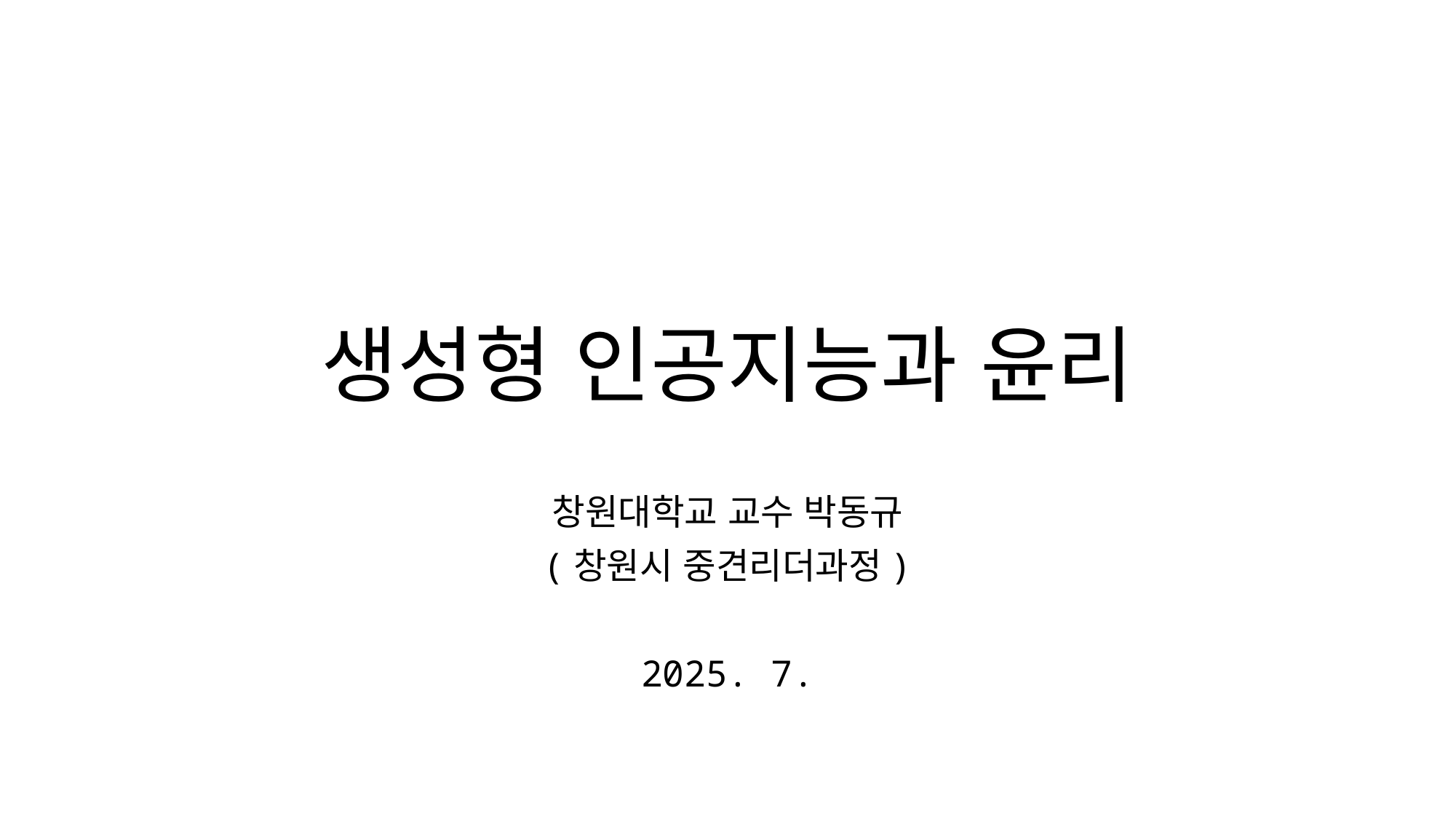

# 생성형 인공지능과 윤리

창원대학교 교수 박동규
(창원시 중견리더과정)

2025. 7.